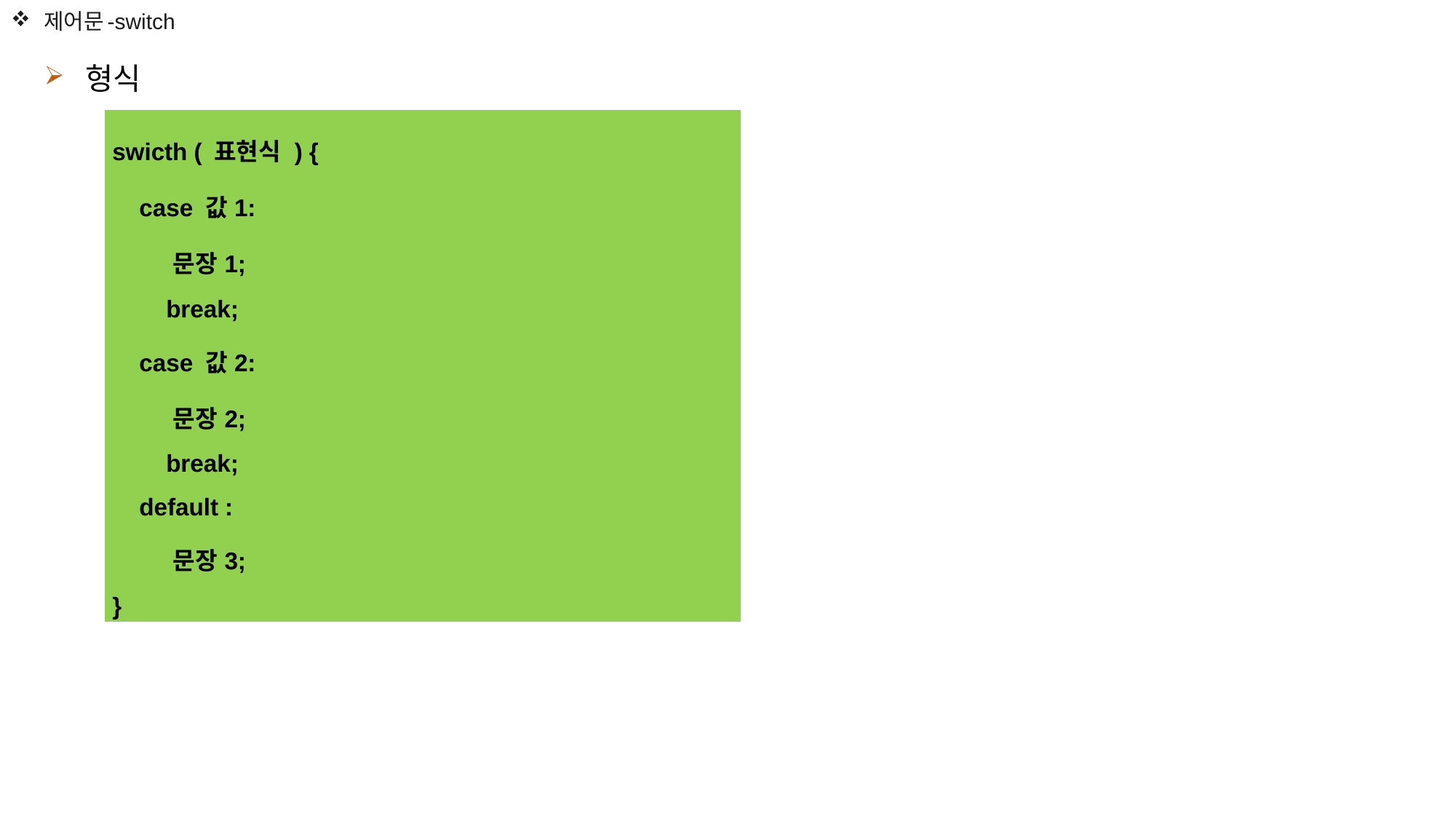

# 제어문-switch

형식

| swicth ( 표현식 ) { case 값1: 문장1; break; case 값2: 문장2; break; default : 문장3; } |
| --- |